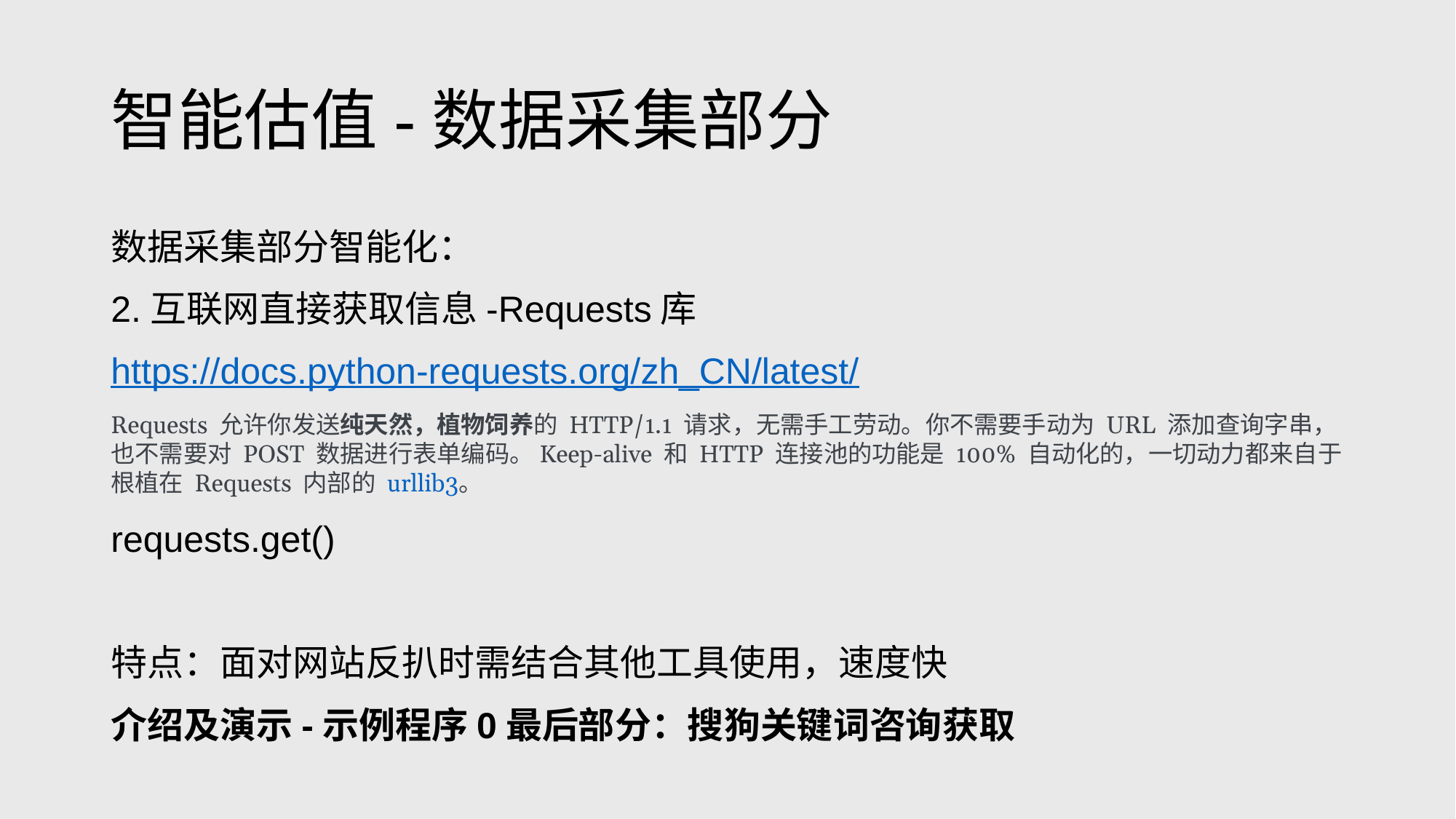

# 智能估值-数据采集部分
数据采集部分智能化：
2.互联网直接获取信息-Requests库
https://docs.python-requests.org/zh_CN/latest/
Requests 允许你发送纯天然，植物饲养的 HTTP/1.1 请求，无需手工劳动。你不需要手动为 URL 添加查询字串，也不需要对 POST 数据进行表单编码。Keep-alive 和 HTTP 连接池的功能是 100% 自动化的，一切动力都来自于根植在 Requests 内部的 urllib3。
requests.get()

特点：面对网站反扒时需结合其他工具使用，速度快
介绍及演示-示例程序0最后部分：搜狗关键词咨询获取